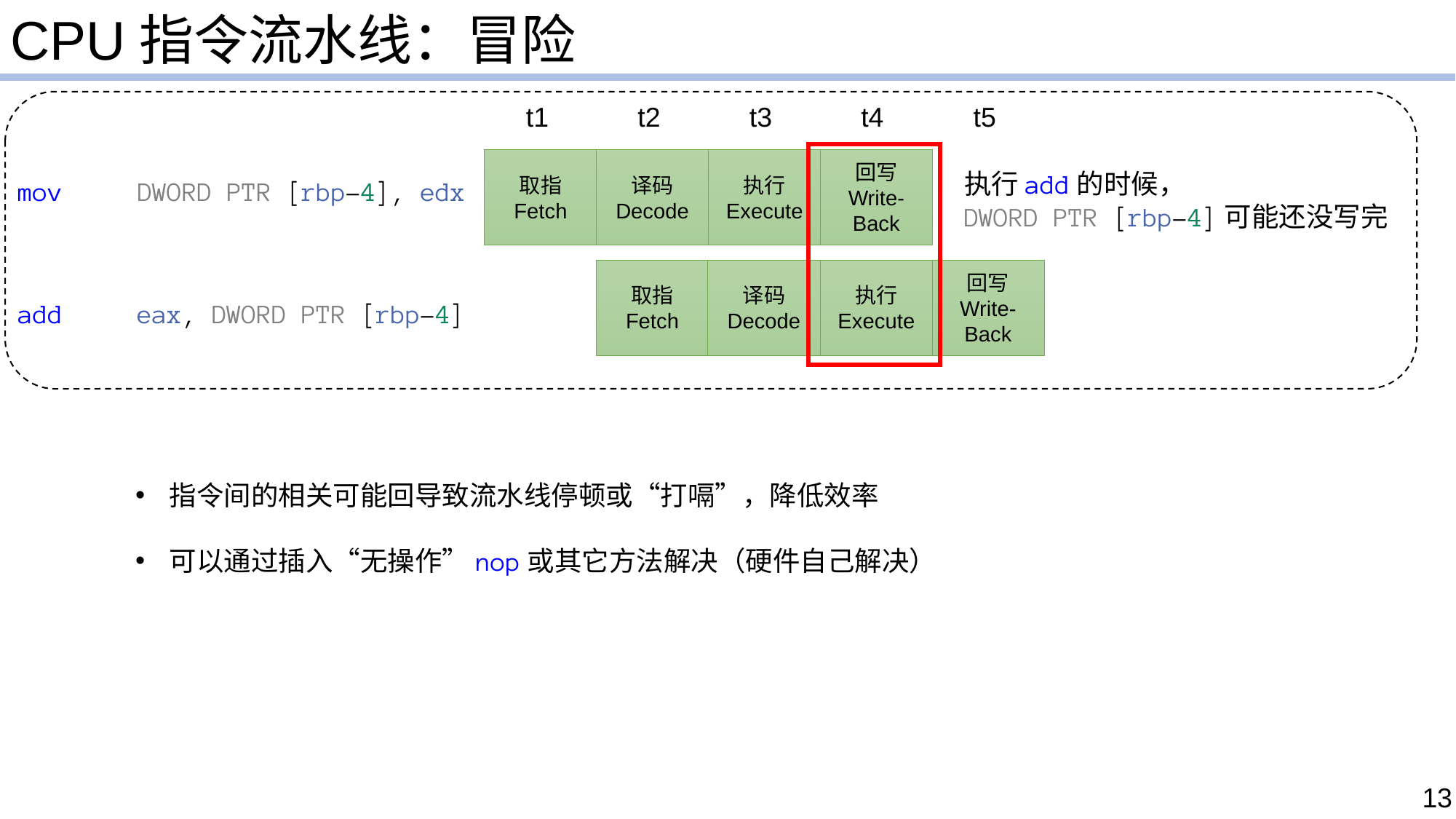

CPU指令流水线：冒险

t1
t2
t3
t4
t5

执行add的时候，
DWORD PTR [rbp-4]可能还没写完
取指
Fetch
译码
Decode
执行
Execute
回写
Write-Back
mov     DWORD PTR [rbp-4], edx
取指
Fetch
译码
Decode
执行
Execute
回写
Write-Back
add     eax, DWORD PTR [rbp-4]
指令间的相关可能回导致流水线停顿或“打嗝”，降低效率

可以通过插入“无操作”nop或其它方法解决（硬件自己解决）
13